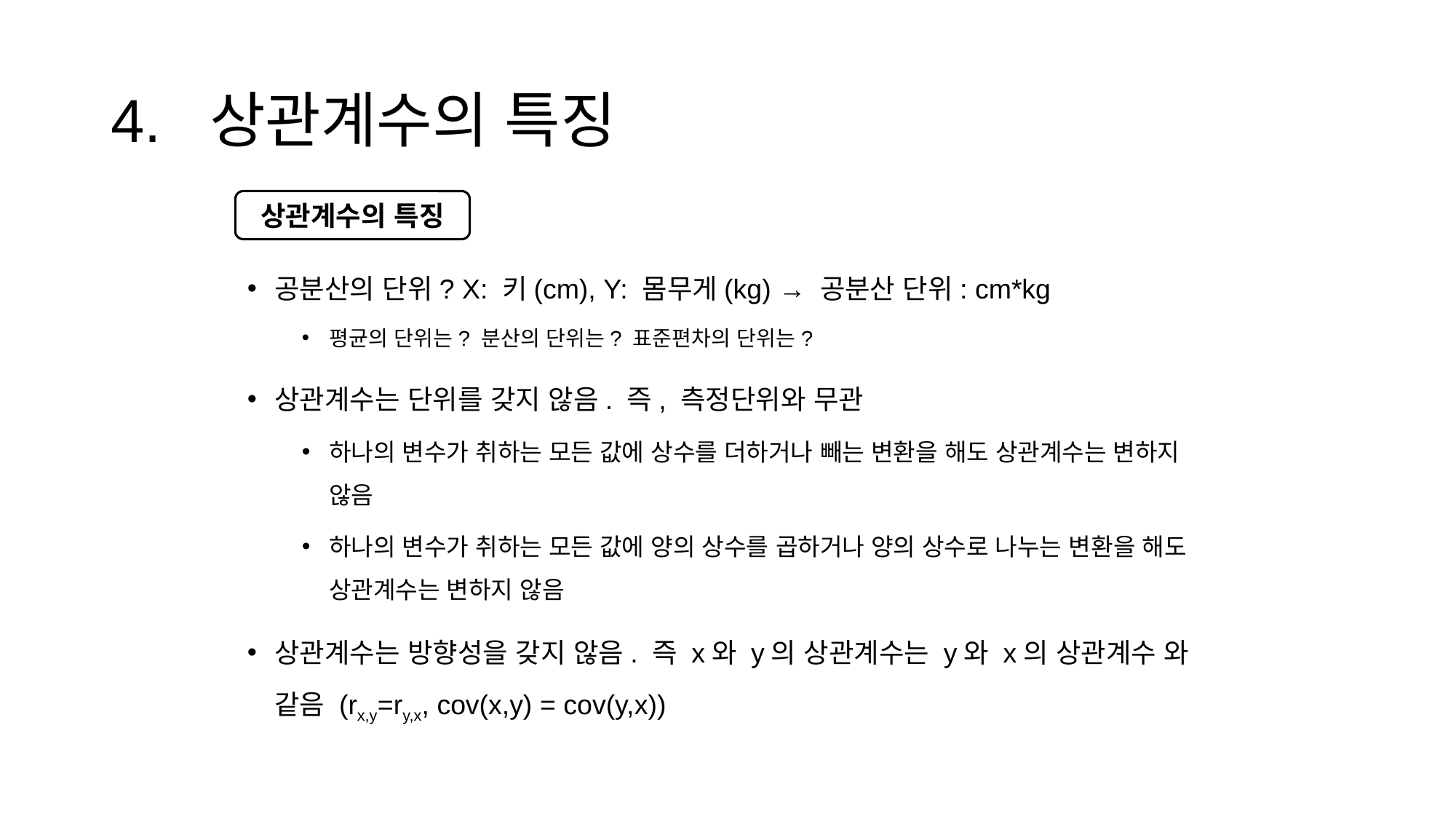

# 4.  상관계수의 특징
상관계수의 특징

공분산의 단위? X: 키(cm), Y: 몸무게(kg) → 공분산 단위: cm*kg
평균의 단위는? 분산의 단위는? 표준편차의 단위는?
상관계수는 단위를 갖지 않음. 즉, 측정단위와 무관
하나의 변수가 취하는 모든 값에 상수를 더하거나 빼는 변환을 해도 상관계수는 변하지 않음
하나의 변수가 취하는 모든 값에 양의 상수를 곱하거나 양의 상수로 나누는 변환을 해도 상관계수는 변하지 않음
상관계수는 방향성을 갖지 않음. 즉 x와 y의 상관계수는 y와 x의 상관계수 와 같음 (rx,y=ry,x, cov(x,y) = cov(y,x))